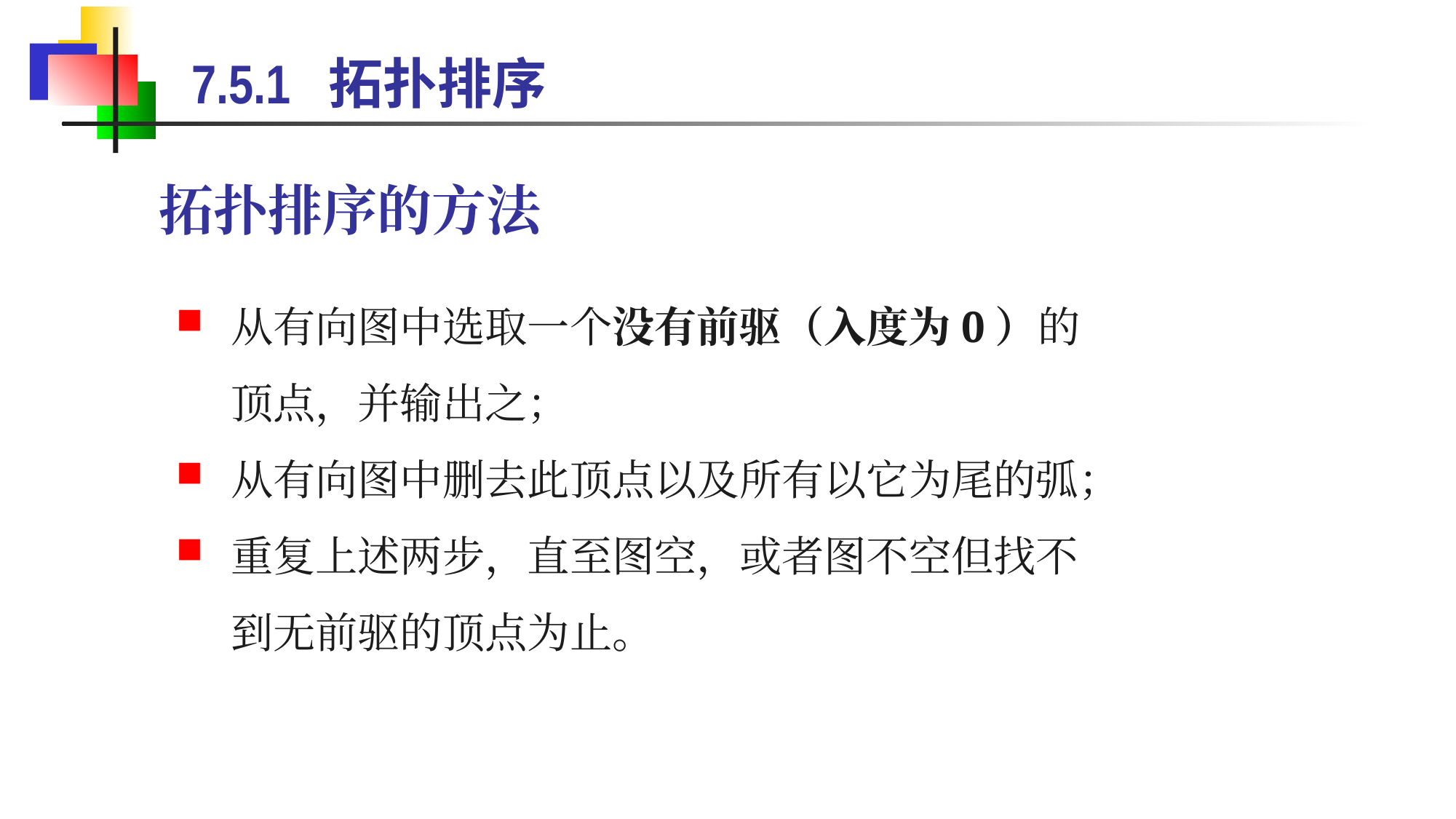

7.5.1  拓扑排序
拓扑排序的方法
从有向图中选取一个没有前驱（入度为0）的顶点，并输出之；
从有向图中删去此顶点以及所有以它为尾的弧；
重复上述两步，直至图空，或者图不空但找不到无前驱的顶点为止。